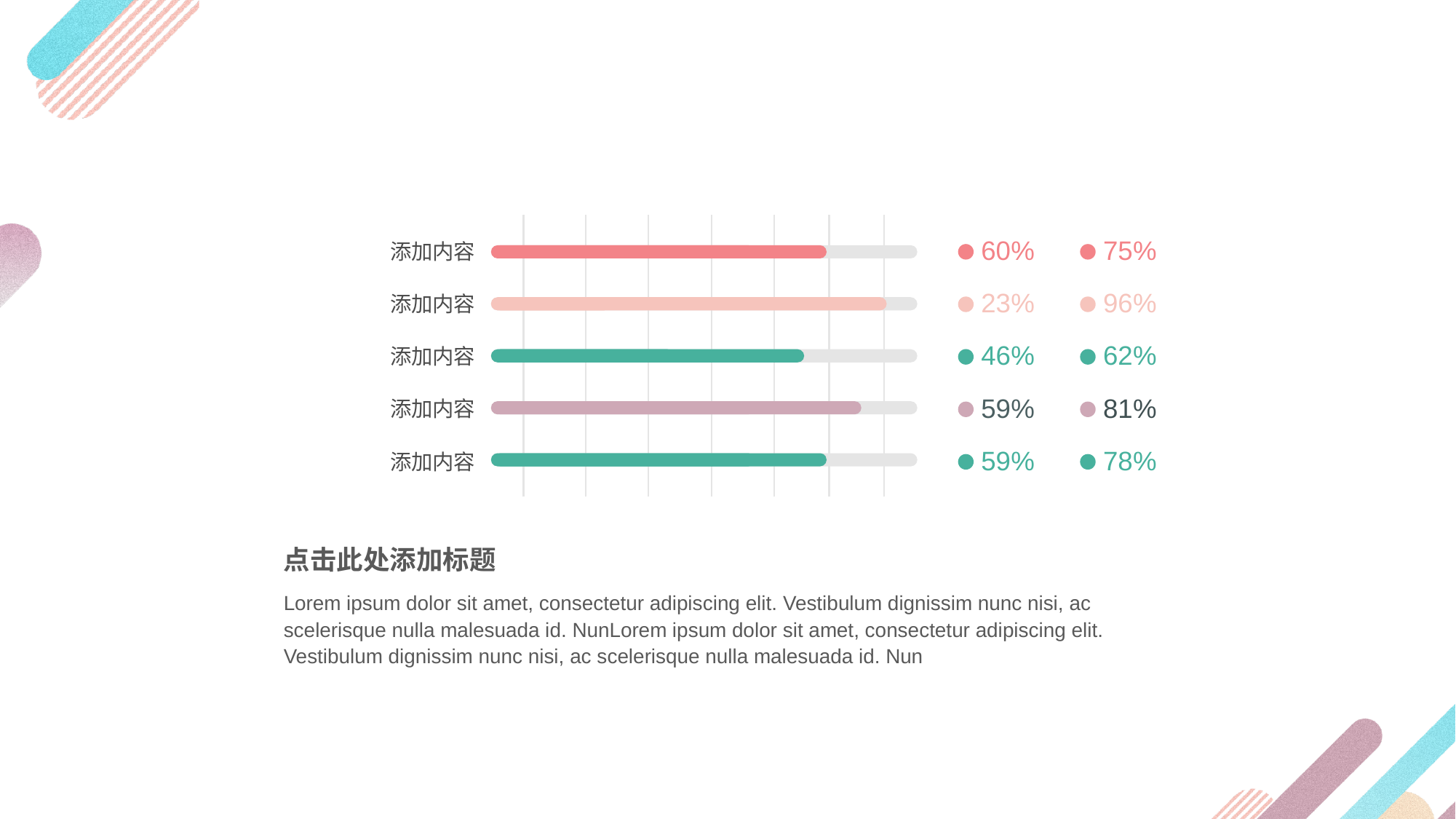

添加内容
添加内容
添加内容
添加内容
添加内容
60%

23%

46%

59%

59%

75%

96%

62%

81%

78%

点击此处添加标题
Lorem ipsum dolor sit amet, consectetur adipiscing elit. Vestibulum dignissim nunc nisi, ac scelerisque nulla malesuada id. NunLorem ipsum dolor sit amet, consectetur adipiscing elit. Vestibulum dignissim nunc nisi, ac scelerisque nulla malesuada id. Nun